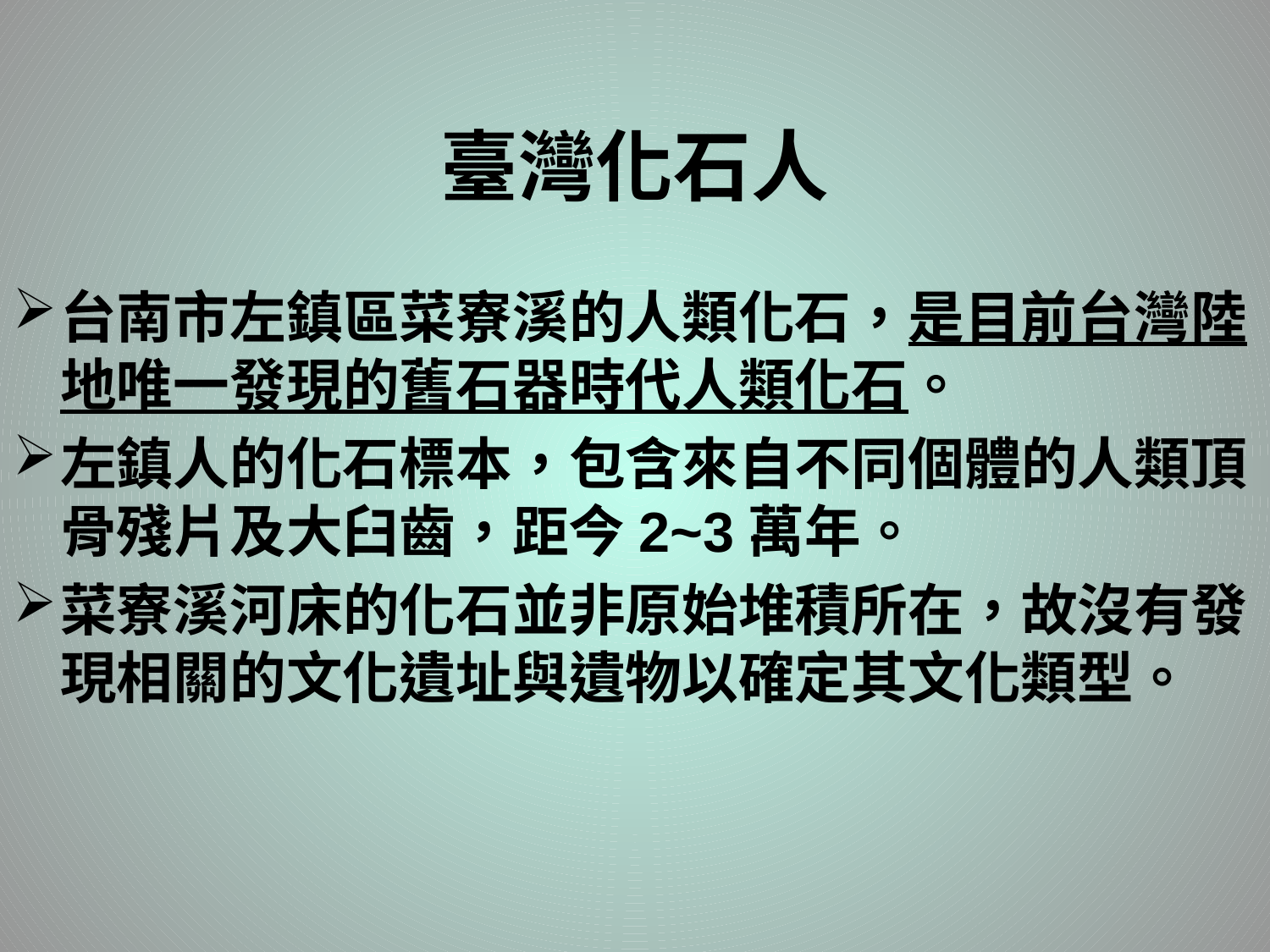

# 臺灣化石人
台南市左鎮區菜寮溪的人類化石，是目前台灣陸地唯一發現的舊石器時代人類化石。
左鎮人的化石標本，包含來自不同個體的人類頂骨殘片及大臼齒，距今2~3萬年。
菜寮溪河床的化石並非原始堆積所在，故沒有發現相關的文化遺址與遺物以確定其文化類型。